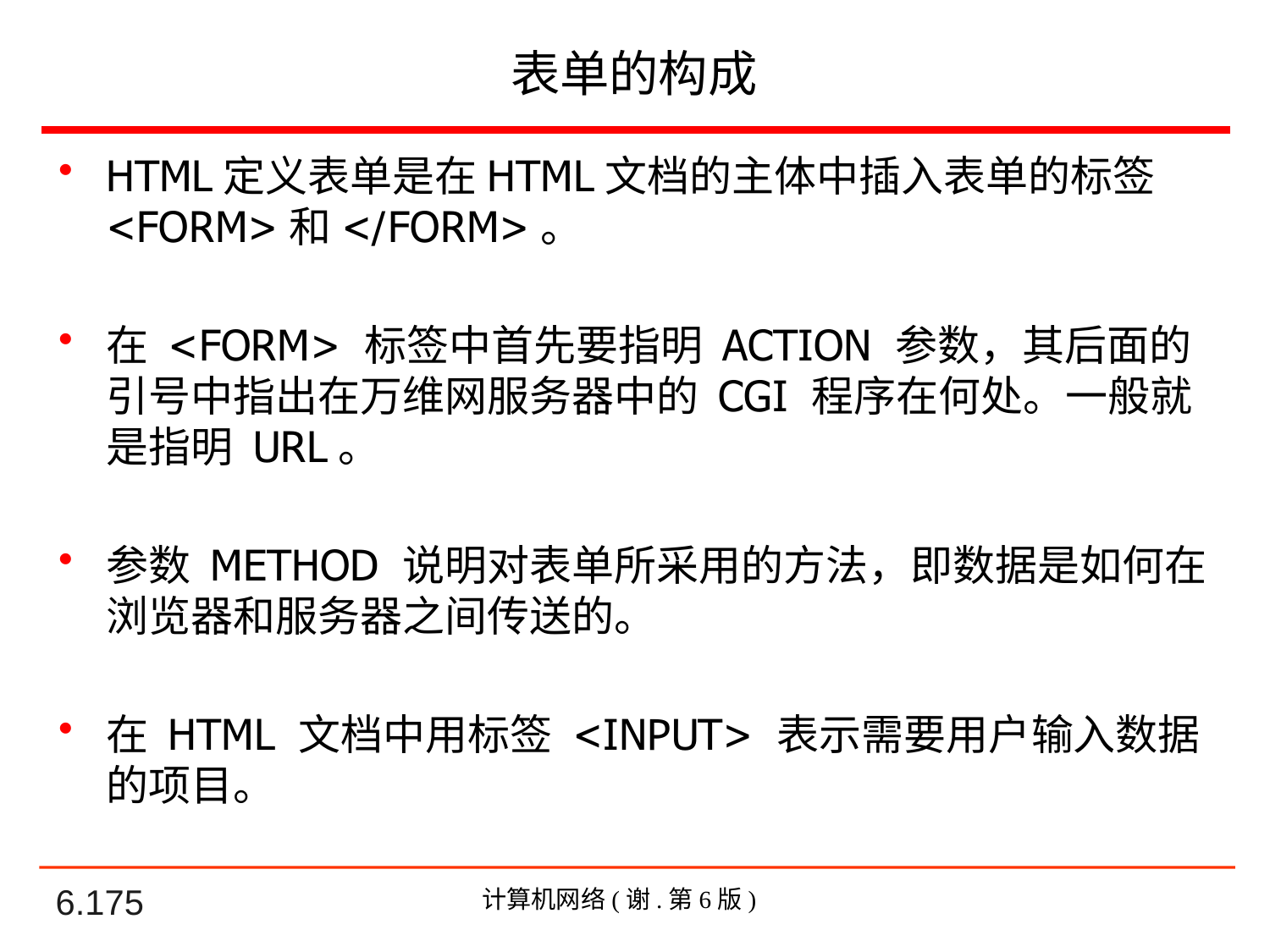

# 表单的构成
HTML定义表单是在HTML文档的主体中插入表单的标签<FORM>和</FORM>。

在 <FORM> 标签中首先要指明 ACTION 参数，其后面的引号中指出在万维网服务器中的 CGI 程序在何处。一般就是指明 URL。

参数 METHOD 说明对表单所采用的方法，即数据是如何在浏览器和服务器之间传送的。

在 HTML 文档中用标签 <INPUT> 表示需要用户输入数据的项目。